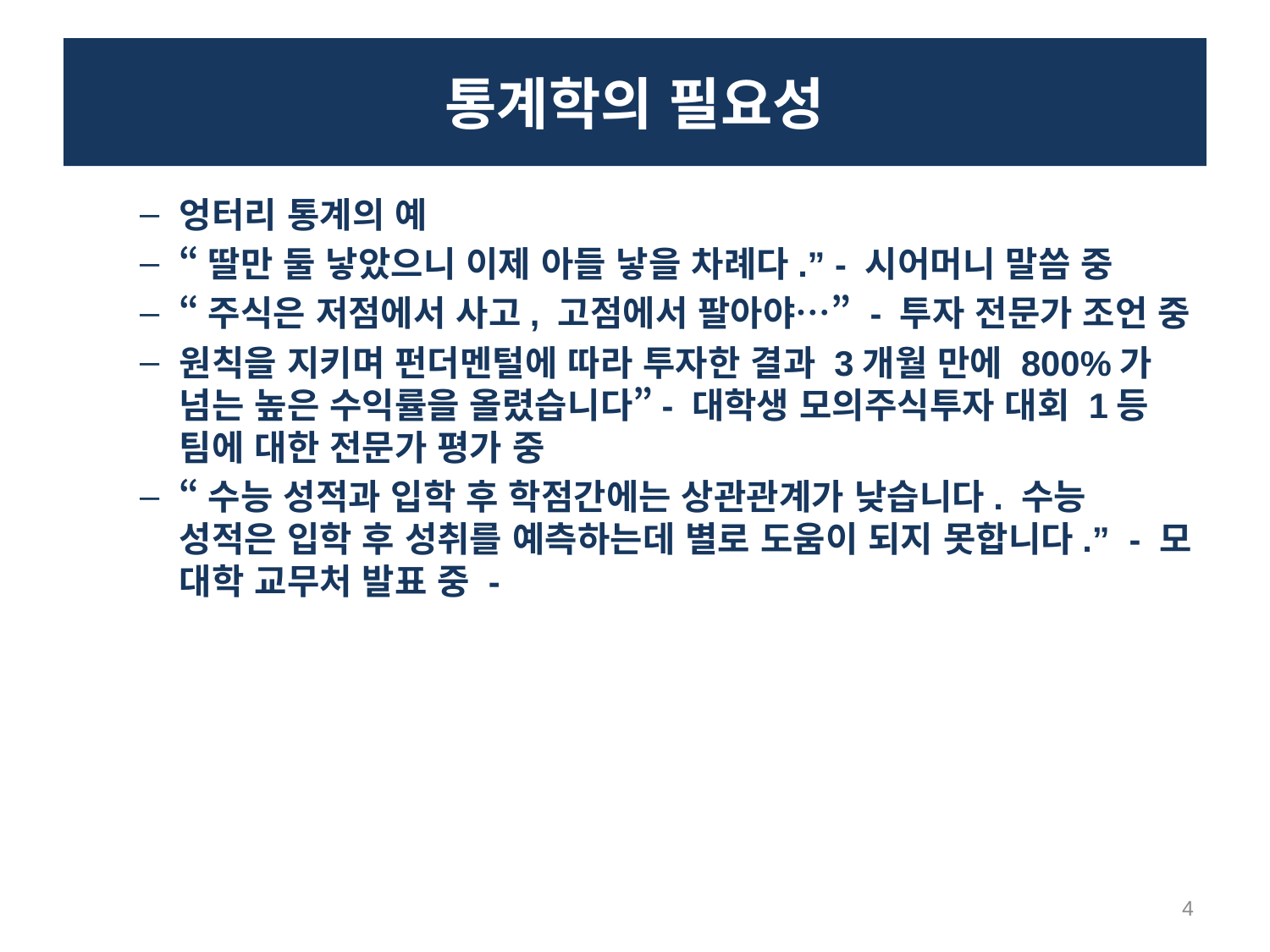

# 통계학의 필요성
엉터리 통계의 예
“딸만 둘 낳았으니 이제 아들 낳을 차례다.” - 시어머니 말씀 중
“주식은 저점에서 사고, 고점에서 팔아야…” - 투자 전문가 조언 중
원칙을 지키며 펀더멘털에 따라 투자한 결과 3개월 만에 800%가 넘는 높은 수익률을 올렸습니다”- 대학생 모의주식투자 대회 1등 팀에 대한 전문가 평가 중
“수능 성적과 입학 후 학점간에는 상관관계가 낮습니다. 수능 성적은 입학 후 성취를 예측하는데 별로 도움이 되지 못합니다.”  - 모 대학 교무처 발표 중 -

4